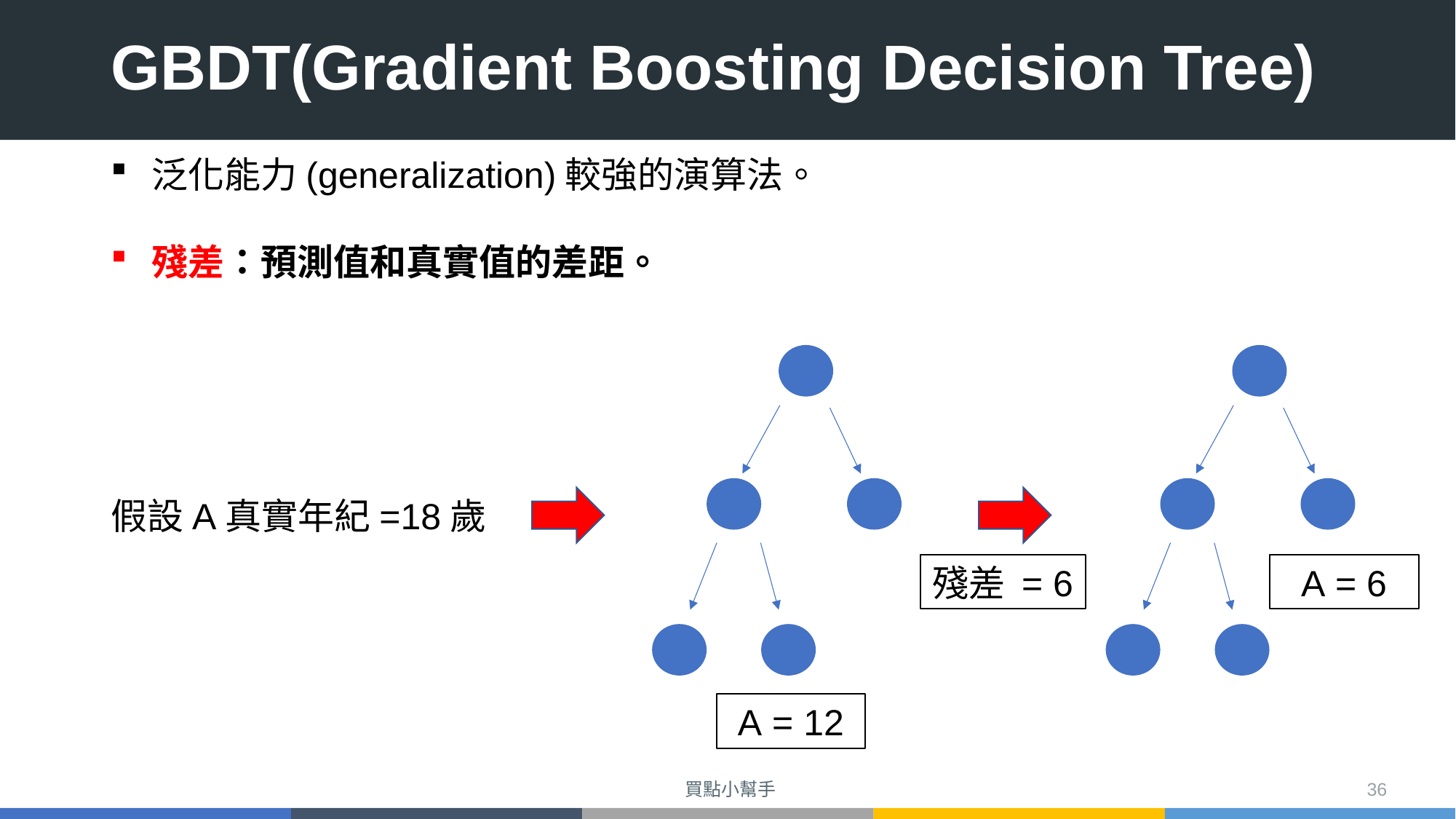

# GBDT(Gradient Boosting Decision Tree)
泛化能力(generalization)較強的演算法。

殘差：預測值和真實值的差距。

假設A真實年紀=18歲

殘差 = 6
A = 6

A = 12
買點小幫手
36